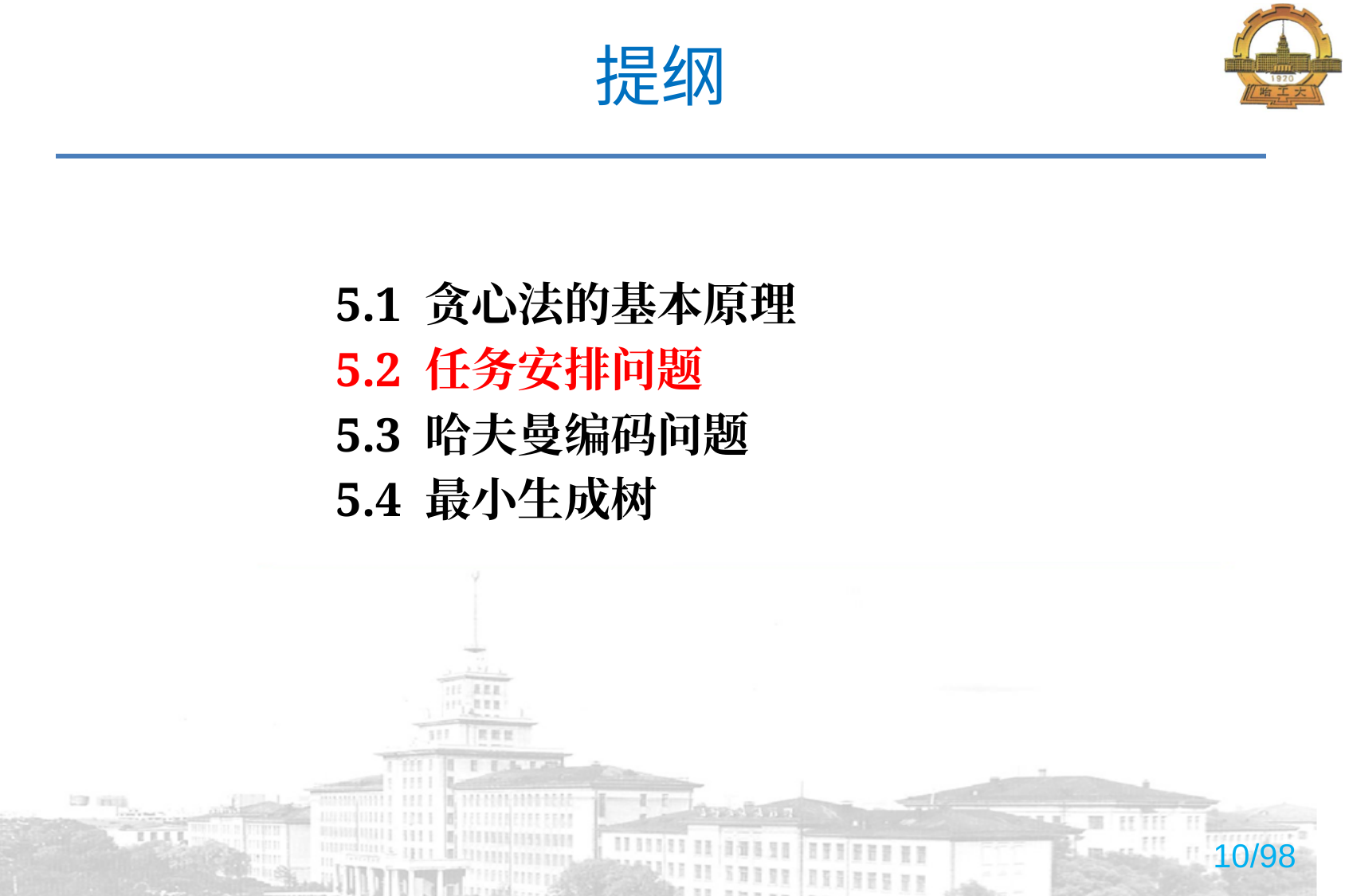

提纲
5.1 贪心法的基本原理
5.2 任务安排问题
5.3 哈夫曼编码问题
5.4 最小生成树